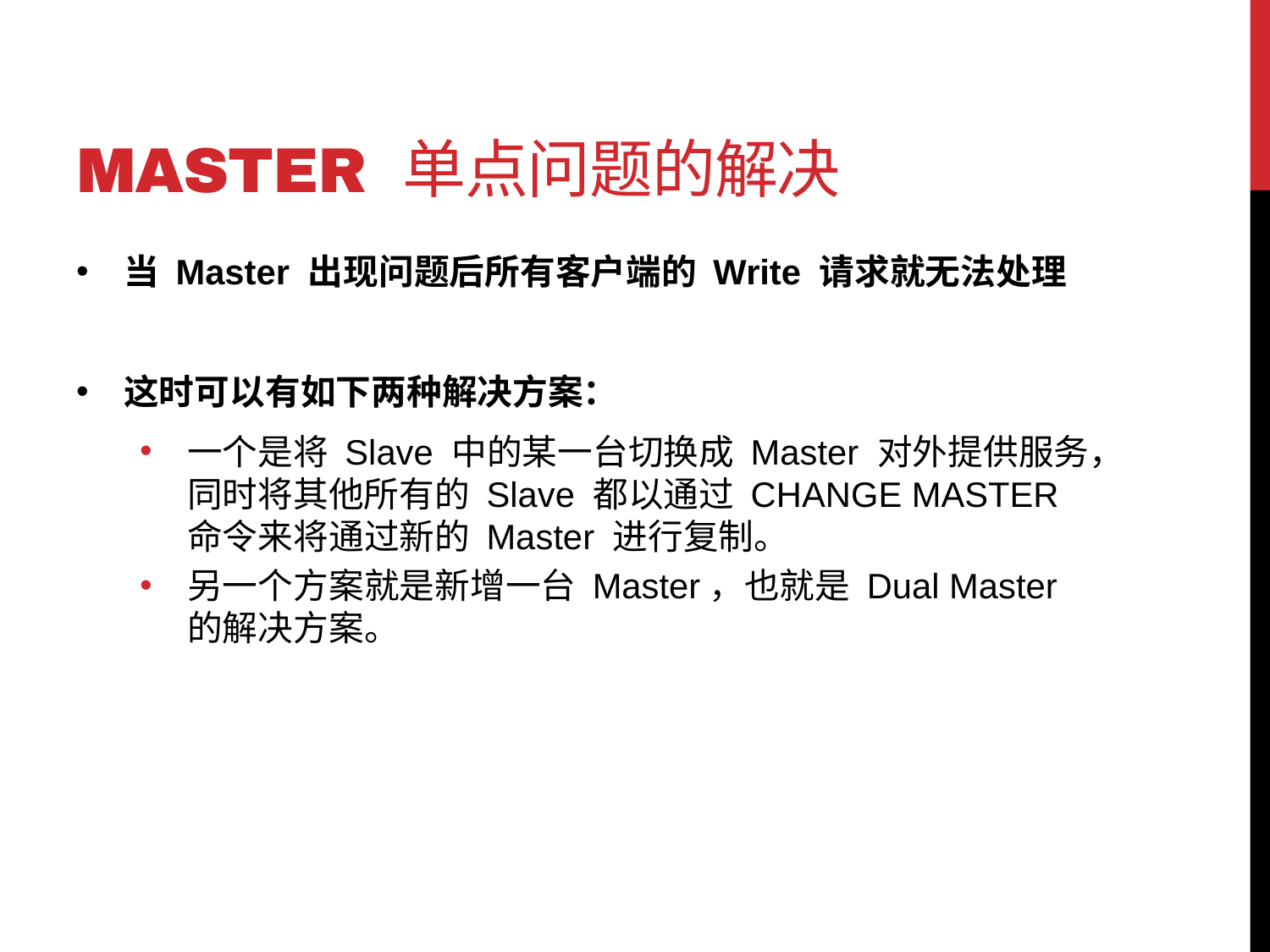

# Master 单点问题的解决
当 Master 出现问题后所有客户端的 Write 请求就无法处理

这时可以有如下两种解决方案：
一个是将 Slave 中的某一台切换成 Master 对外提供服务，同时将其他所有的 Slave 都以通过 CHANGE MASTER 命令来将通过新的 Master 进行复制。
另一个方案就是新增一台 Master，也就是 Dual Master 的解决方案。